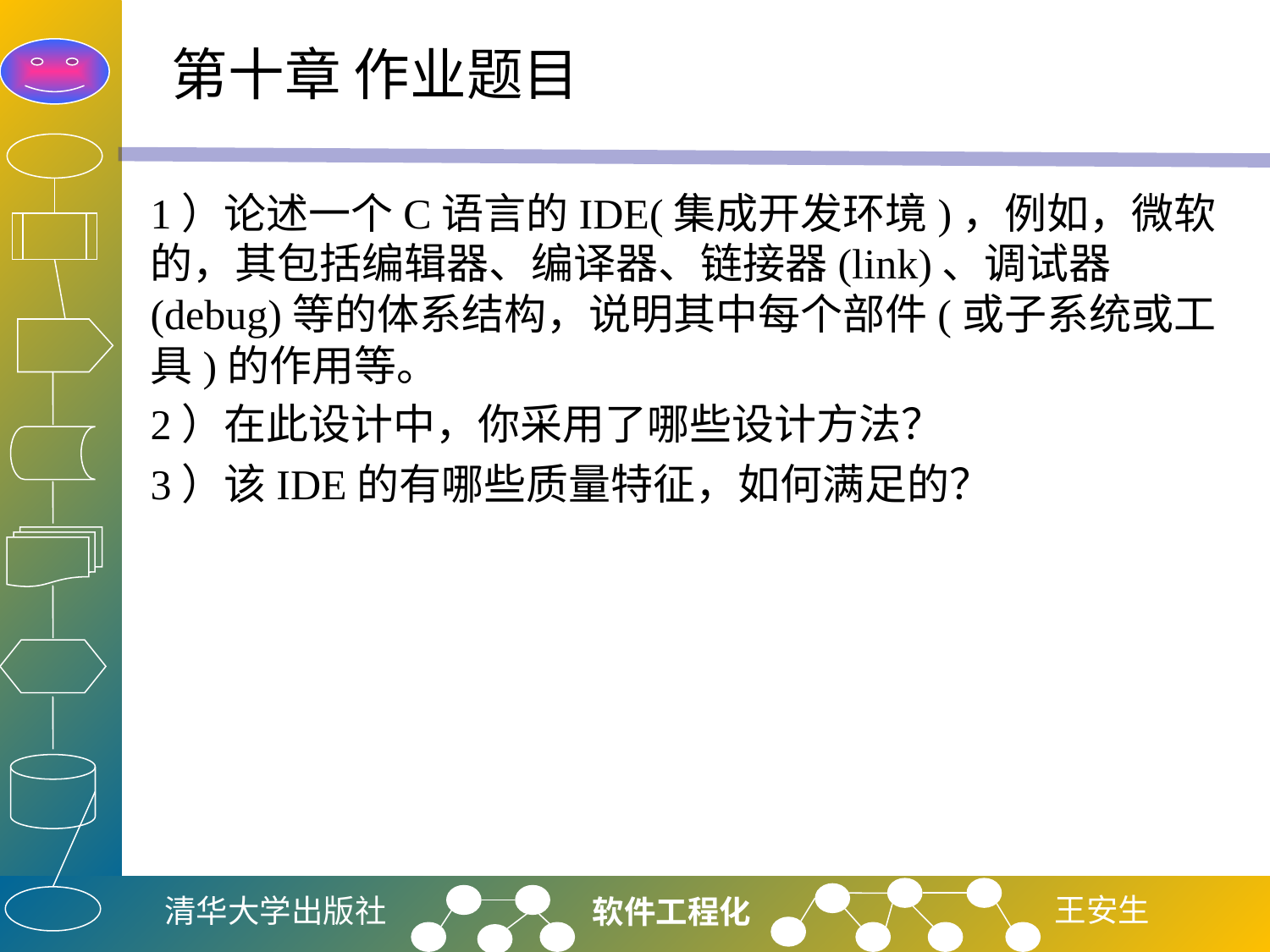

# 第十章 作业题目
1）论述一个C语言的IDE(集成开发环境)，例如，微软的，其包括编辑器、编译器、链接器(link)、调试器(debug)等的体系结构，说明其中每个部件(或子系统或工具)的作用等。
2）在此设计中，你采用了哪些设计方法？
3）该IDE的有哪些质量特征，如何满足的？